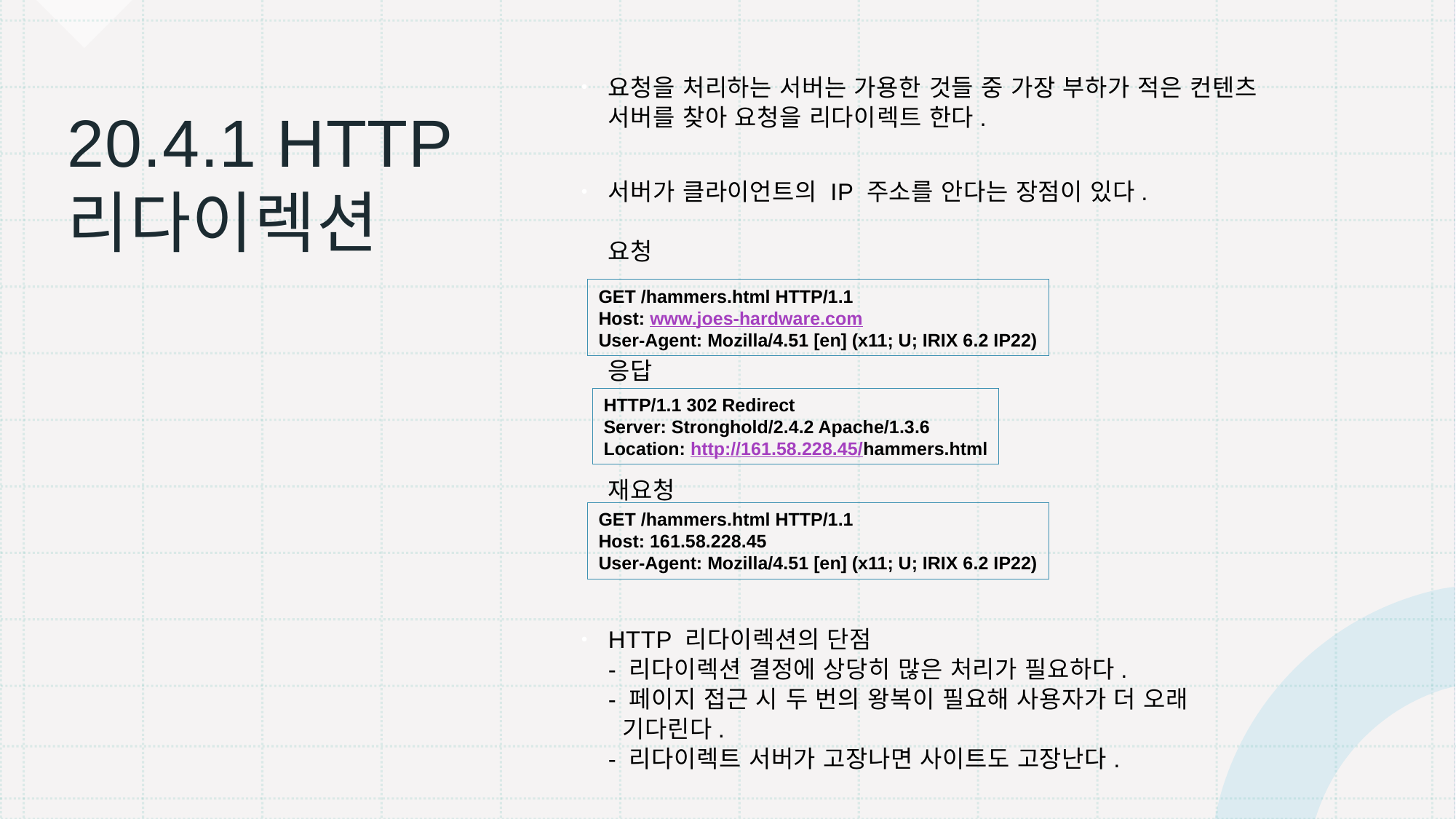

요청을 처리하는 서버는 가용한 것들 중 가장 부하가 적은 컨텐츠 서버를 찾아 요청을 리다이렉트 한다.

서버가 클라이언트의 IP 주소를 안다는 장점이 있다.
요청
응답
재요청

HTTP 리다이렉션의 단점
- 리다이렉션 결정에 상당히 많은 처리가 필요하다.
- 페이지 접근 시 두 번의 왕복이 필요해 사용자가 더 오래
  기다린다.
- 리다이렉트 서버가 고장나면 사이트도 고장난다.
# 20.4.1 HTTP 리다이렉션
GET /hammers.html HTTP/1.1
Host: www.joes-hardware.com
User-Agent: Mozilla/4.51 [en] (x11; U; IRIX 6.2 IP22)
HTTP/1.1 302 Redirect
Server: Stronghold/2.4.2 Apache/1.3.6
Location: http://161.58.228.45/hammers.html
GET /hammers.html HTTP/1.1
Host: 161.58.228.45
User-Agent: Mozilla/4.51 [en] (x11; U; IRIX 6.2 IP22)